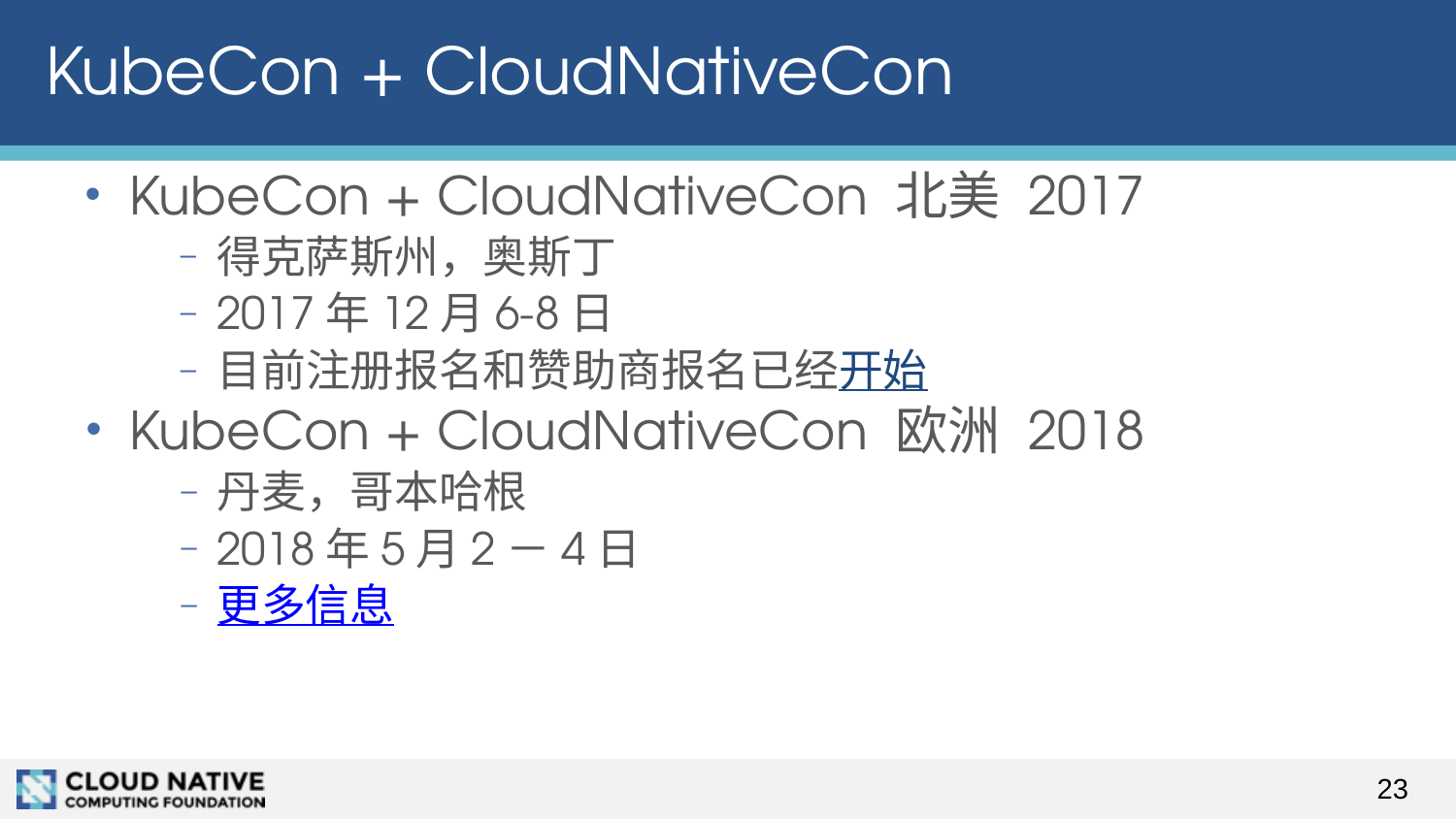

# KubeCon + CloudNativeCon
KubeCon + CloudNativeCon 北美 2017
得克萨斯州，奥斯丁
2017年12月6-8日
目前注册报名和赞助商报名已经开始
KubeCon + CloudNativeCon 欧洲 2018
丹麦，哥本哈根
2018年5月2－4日
更多信息

23